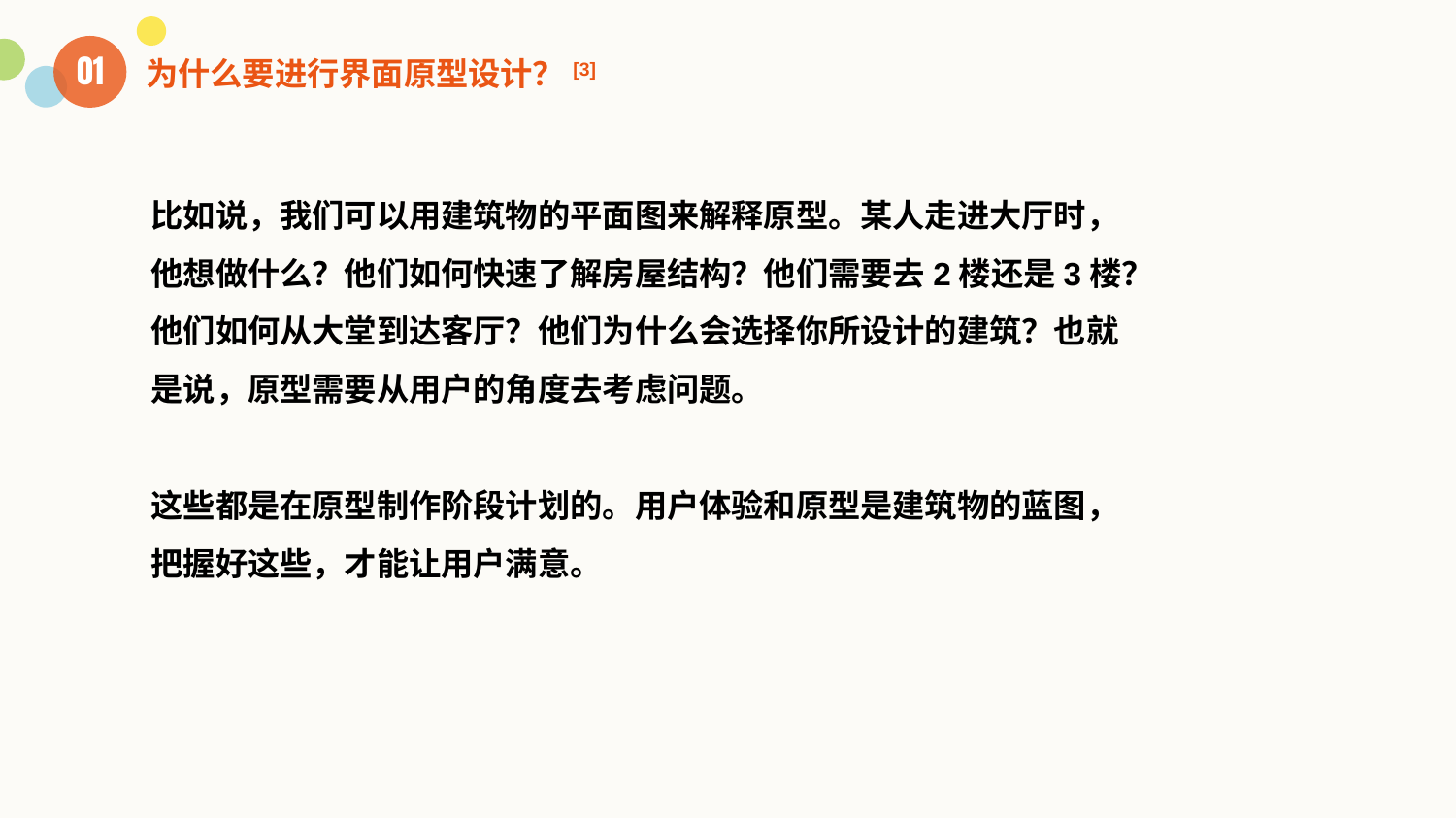

01
为什么要进行界面原型设计？[3]

比如说，我们可以用建筑物的平面图来解释原型。某人走进大厅时，他想做什么？他们如何快速了解房屋结构？他们需要去2楼还是3楼？他们如何从大堂到达客厅？他们为什么会选择你所设计的建筑？也就是说，原型需要从用户的角度去考虑问题。

这些都是在原型制作阶段计划的。用户体验和原型是建筑物的蓝图，把握好这些，才能让用户满意。